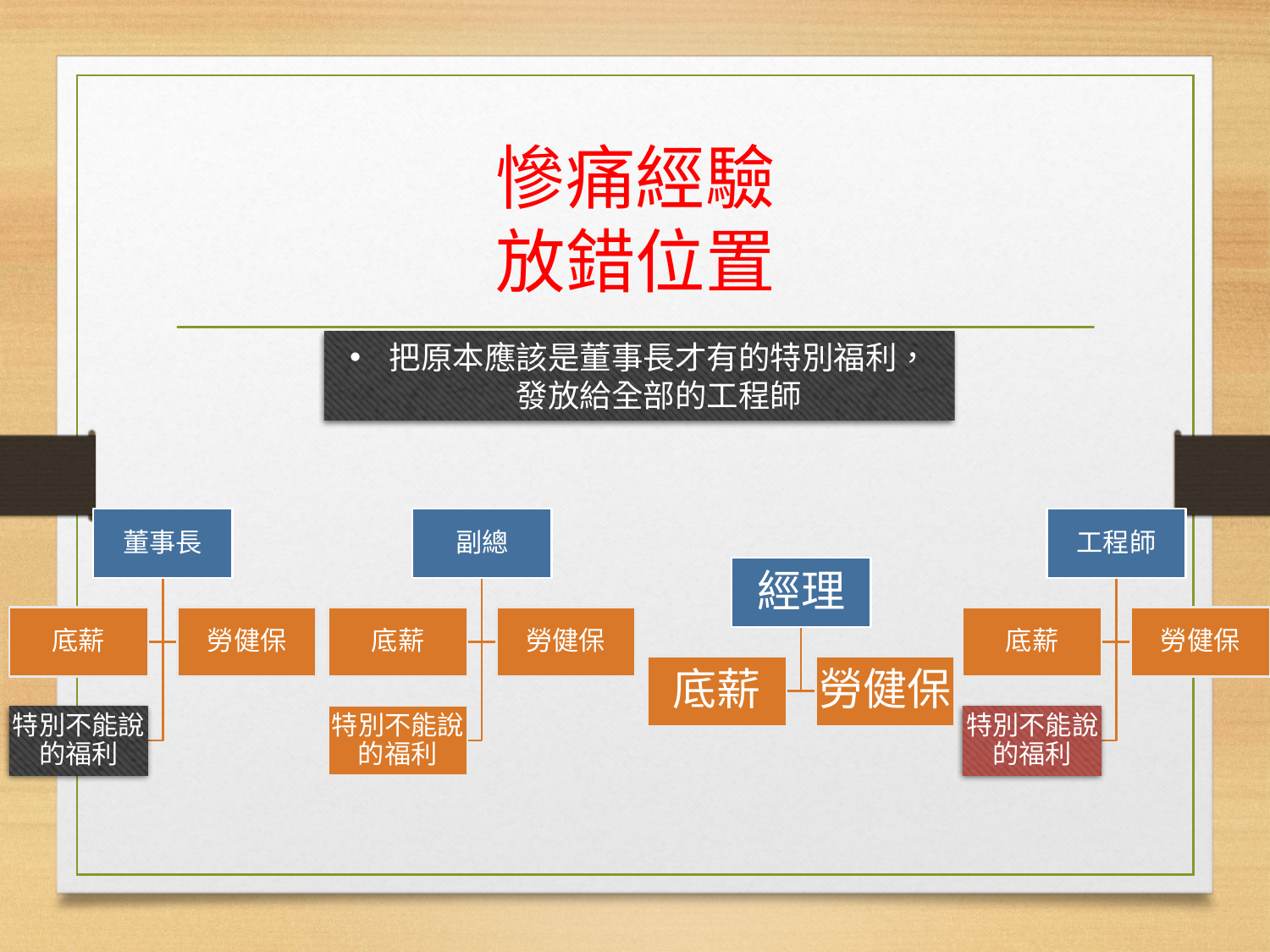

# 慘痛經驗 放錯位置
把原本應該是董事長才有的特別福利，發放給全部的工程師
經理
底薪
勞健保
工程師
底薪
勞健保
特別不能說的福利
副總
底薪
勞健保
特別不能說的福利
董事長
底薪
勞健保
特別不能說的福利